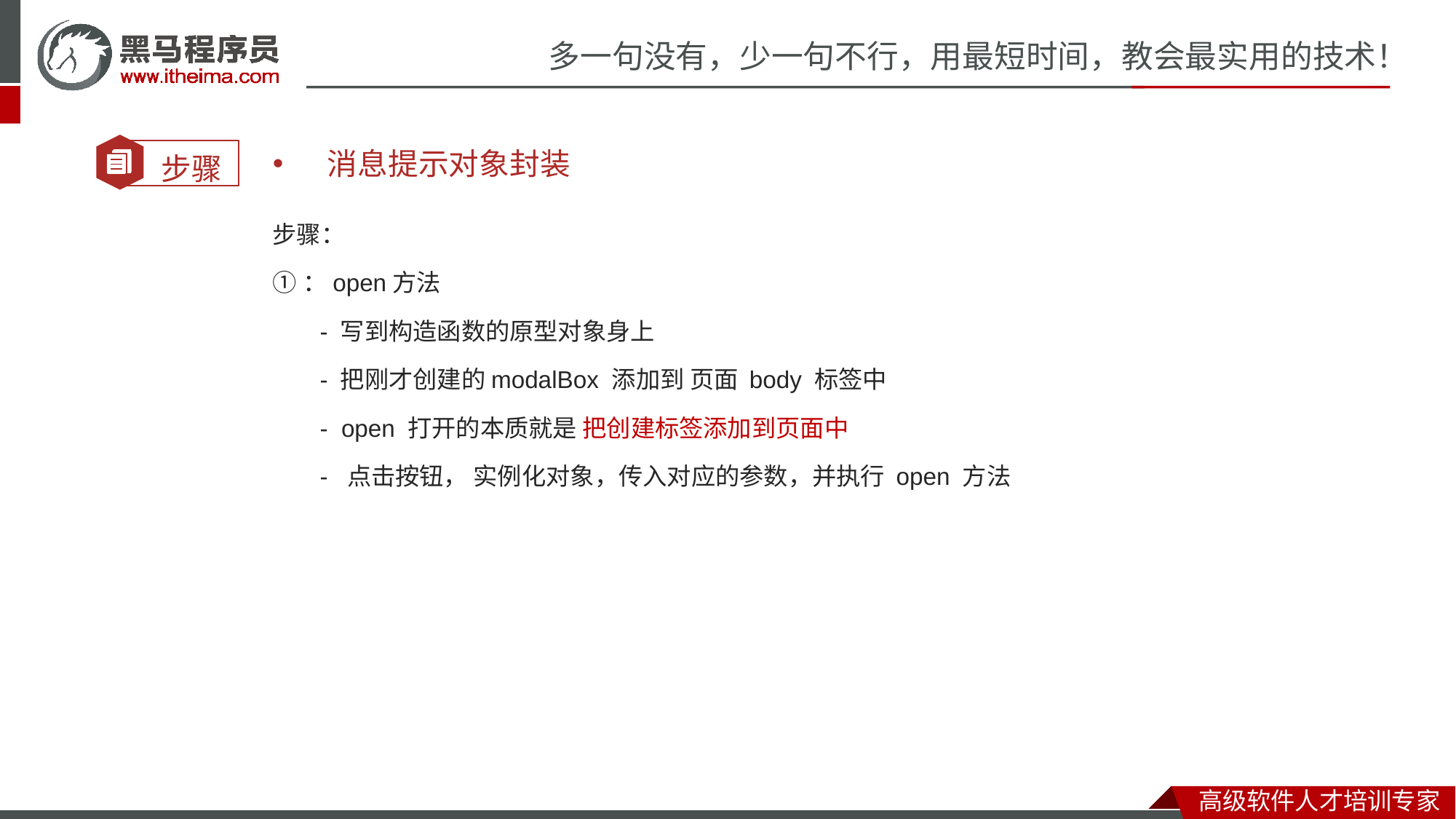

消息提示对象封装
步骤：
①：open方法
       - 写到构造函数的原型对象身上
       - 把刚才创建的modalBox 添加到 页面 body 标签中
       -  open 打开的本质就是 把创建标签添加到页面中
       -  点击按钮， 实例化对象，传入对应的参数，并执行 open 方法